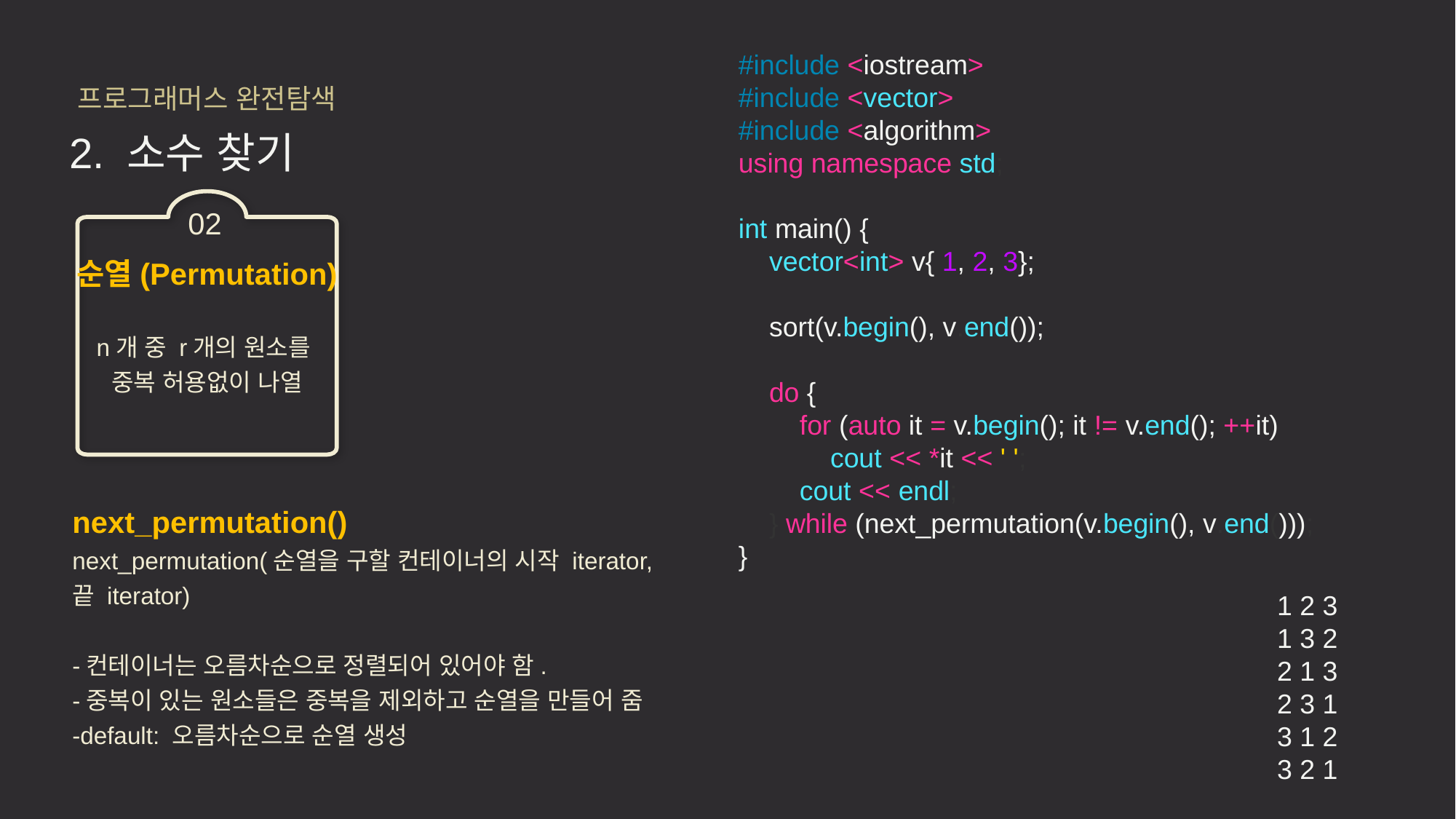

#include <iostream>
#include <vector>
#include <algorithm>
using namespace std;

int main() {
    vector<int> v{ 1, 2, 3};

    sort(v.begin(), v.end());

    do {
        for (auto it = v.begin(); it != v.end(); ++it)
            cout << *it << ' ';
        cout << endl;
    } while (next_permutation(v.begin(), v.end()));
}
프로그래머스 완전탐색

2. 소수 찾기

02
순열(Permutation)

n개 중 r개의 원소를
중복 허용없이 나열
next_permutation()
next_permutation(순열을 구할 컨테이너의 시작 iterator,
끝 iterator)

-컨테이너는 오름차순으로 정렬되어 있어야 함.
-중복이 있는 원소들은 중복을 제외하고 순열을 만들어 줌
-default: 오름차순으로 순열 생성
1 2 3
1 3 2
2 1 3
2 3 1
3 1 2
3 2 1